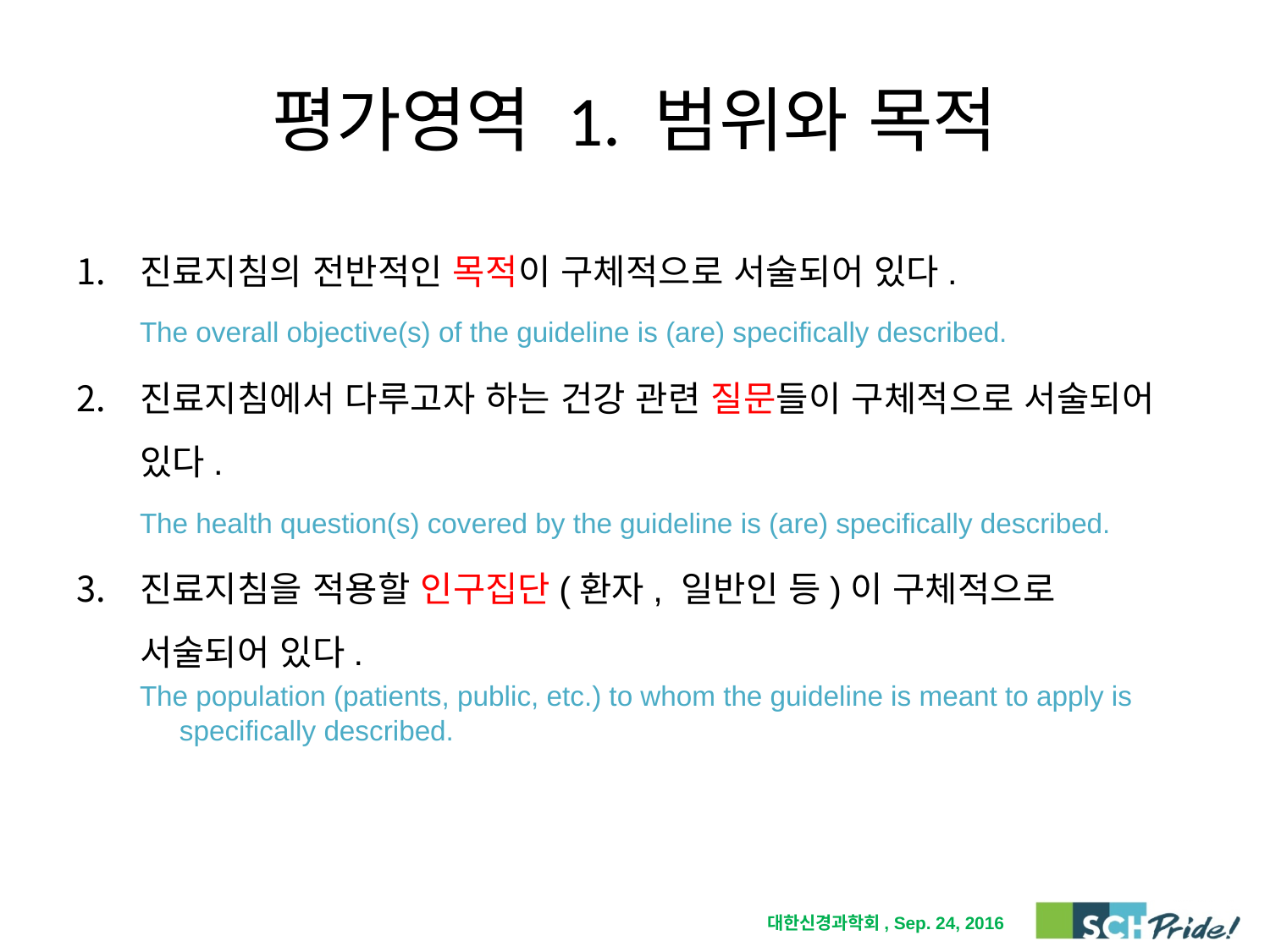

# 평가영역 1. 범위와 목적
진료지침의 전반적인 목적이 구체적으로 서술되어 있다.
The overall objective(s) of the guideline is (are) specifically described.
진료지침에서 다루고자 하는 건강 관련 질문들이 구체적으로 서술되어 있다.
The health question(s) covered by the guideline is (are) specifically described.
진료지침을 적용할 인구집단(환자, 일반인 등)이 구체적으로 서술되어 있다.
The population (patients, public, etc.) to whom the guideline is meant to apply is specifically described.